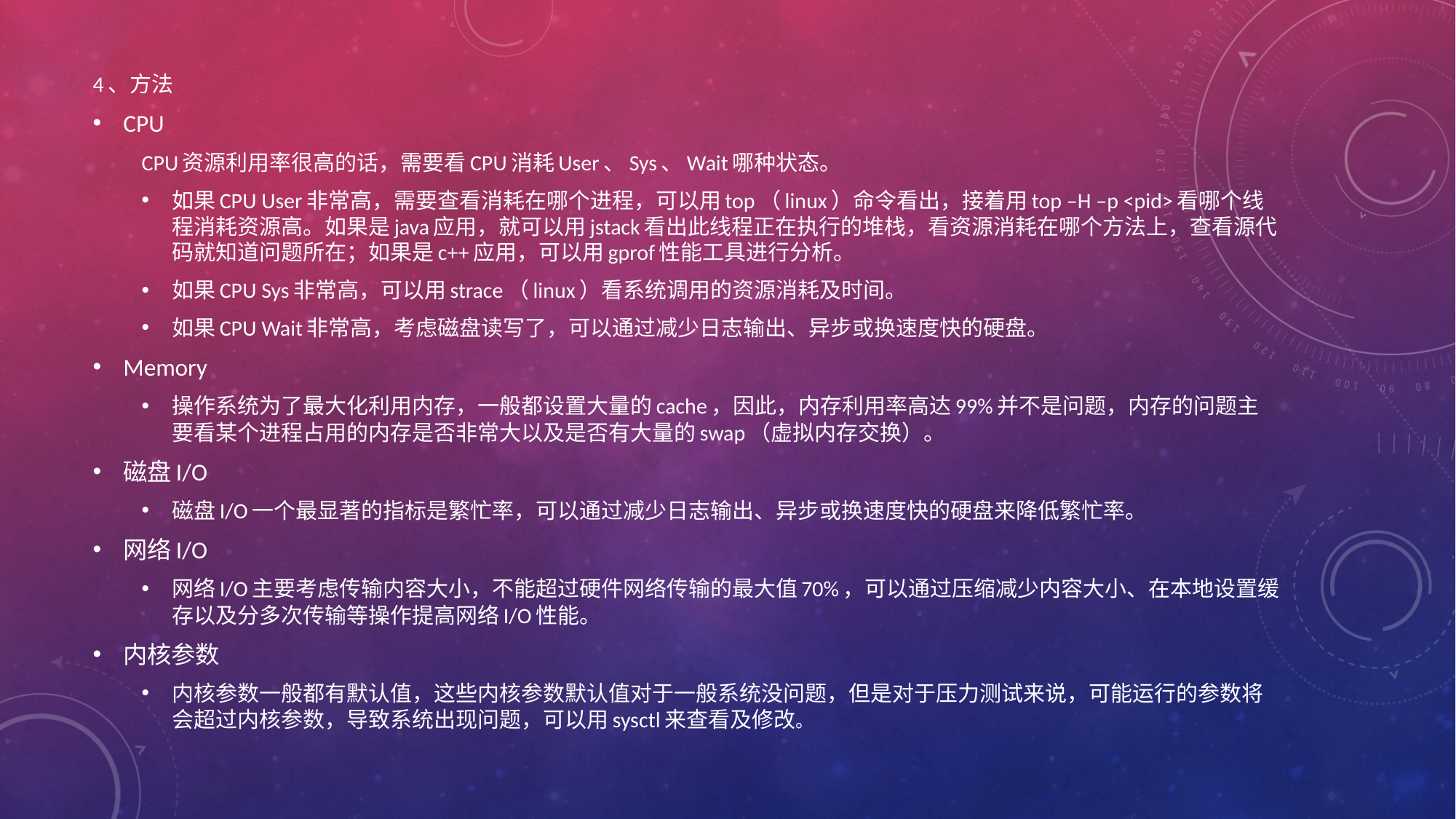

4、方法
CPU
CPU资源利用率很高的话，需要看CPU消耗User、Sys、Wait哪种状态。
如果CPU User非常高，需要查看消耗在哪个进程，可以用top（linux）命令看出，接着用top –H –p <pid>看哪个线程消耗资源高。如果是java应用，就可以用jstack看出此线程正在执行的堆栈，看资源消耗在哪个方法上，查看源代码就知道问题所在；如果是c++应用，可以用gprof性能工具进行分析。
如果CPU Sys非常高，可以用strace（linux）看系统调用的资源消耗及时间。
如果CPU Wait非常高，考虑磁盘读写了，可以通过减少日志输出、异步或换速度快的硬盘。
Memory
操作系统为了最大化利用内存，一般都设置大量的cache，因此，内存利用率高达99%并不是问题，内存的问题主要看某个进程占用的内存是否非常大以及是否有大量的swap（虚拟内存交换）。
磁盘I/O
磁盘I/O一个最显著的指标是繁忙率，可以通过减少日志输出、异步或换速度快的硬盘来降低繁忙率。
网络I/O
网络I/O主要考虑传输内容大小，不能超过硬件网络传输的最大值70%，可以通过压缩减少内容大小、在本地设置缓存以及分多次传输等操作提高网络I/O性能。
内核参数
内核参数一般都有默认值，这些内核参数默认值对于一般系统没问题，但是对于压力测试来说，可能运行的参数将会超过内核参数，导致系统出现问题，可以用sysctl来查看及修改。